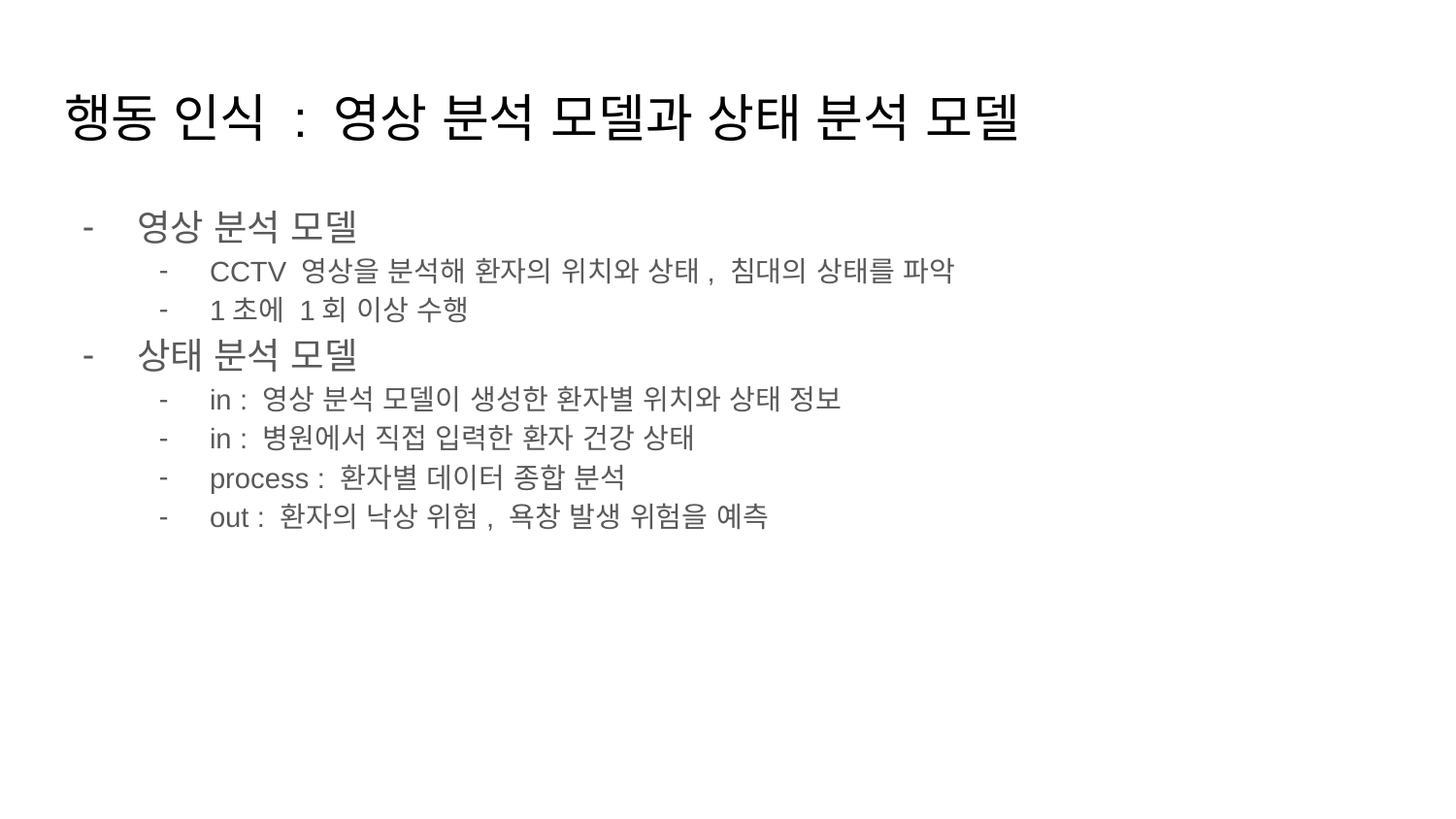

# 행동 인식 : 영상 분석 모델과 상태 분석 모델
영상 분석 모델
CCTV 영상을 분석해 환자의 위치와 상태, 침대의 상태를 파악
1초에 1회 이상 수행
상태 분석 모델
in : 영상 분석 모델이 생성한 환자별 위치와 상태 정보
in : 병원에서 직접 입력한 환자 건강 상태
process : 환자별 데이터 종합 분석
out : 환자의 낙상 위험, 욕창 발생 위험을 예측